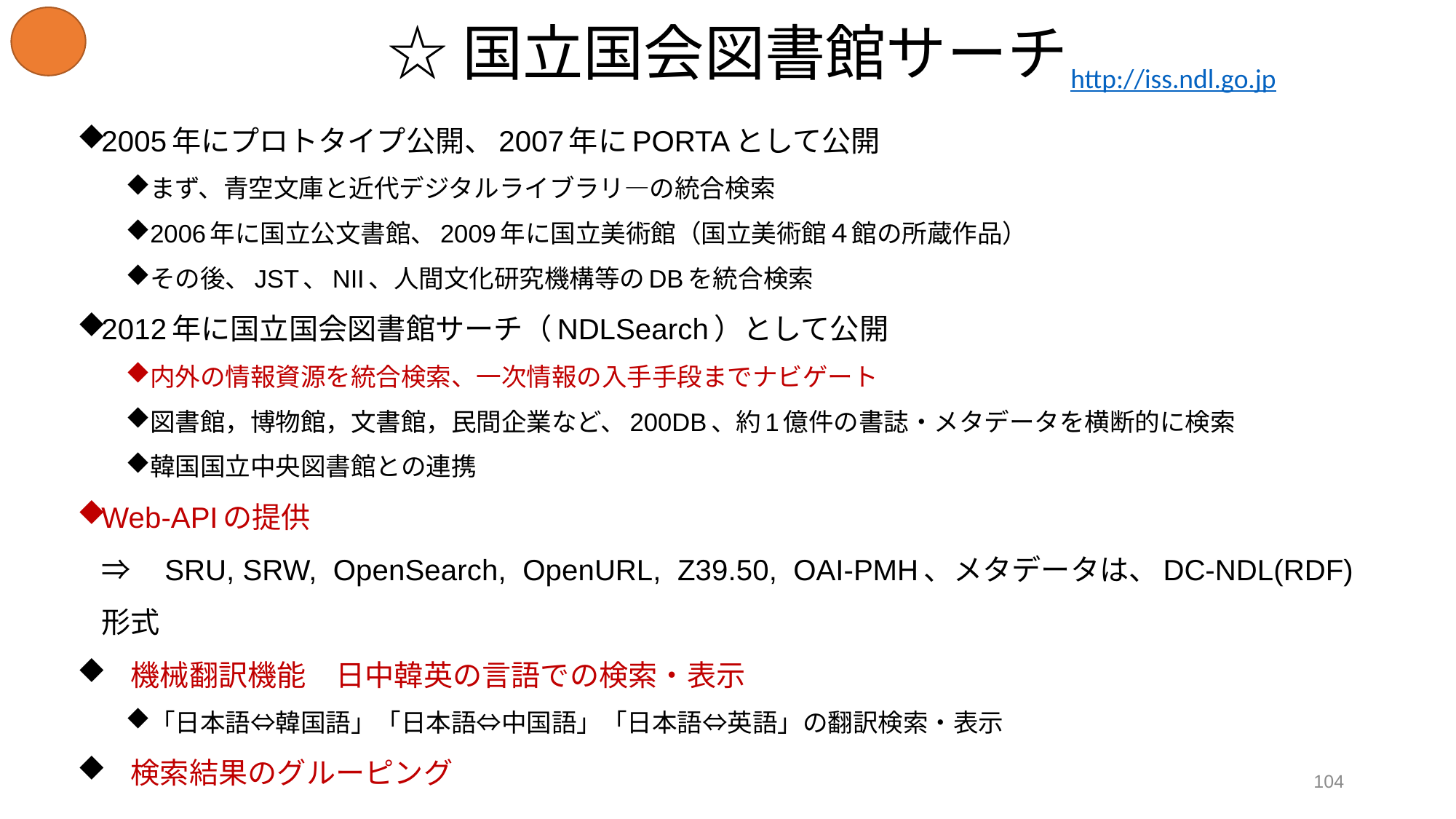

# ☆国立国会図書館サーチ

http://iss.ndl.go.jp
2005年にプロトタイプ公開、2007年にPORTAとして公開
まず、青空文庫と近代デジタルライブラリ―の統合検索
2006年に国立公文書館、2009年に国立美術館（国立美術館４館の所蔵作品）
その後、JST、NII、人間文化研究機構等のDBを統合検索
2012年に国立国会図書館サーチ（NDLSearch）として公開
内外の情報資源を統合検索、一次情報の入手手段までナビゲート
図書館，博物館，文書館，民間企業など、200DB、約1億件の書誌・メタデータを横断的に検索
韓国国立中央図書館との連携
Web-APIの提供
⇒　SRU, SRW,  OpenSearch,  OpenURL,  Z39.50,  OAI-PMH、メタデータは、DC-NDL(RDF) 形式
　機械翻訳機能　日中韓英の言語での検索・表示
「日本語⇔韓国語」「日本語⇔中国語」「日本語⇔英語」の翻訳検索・表示
　検索結果のグルーピング

104